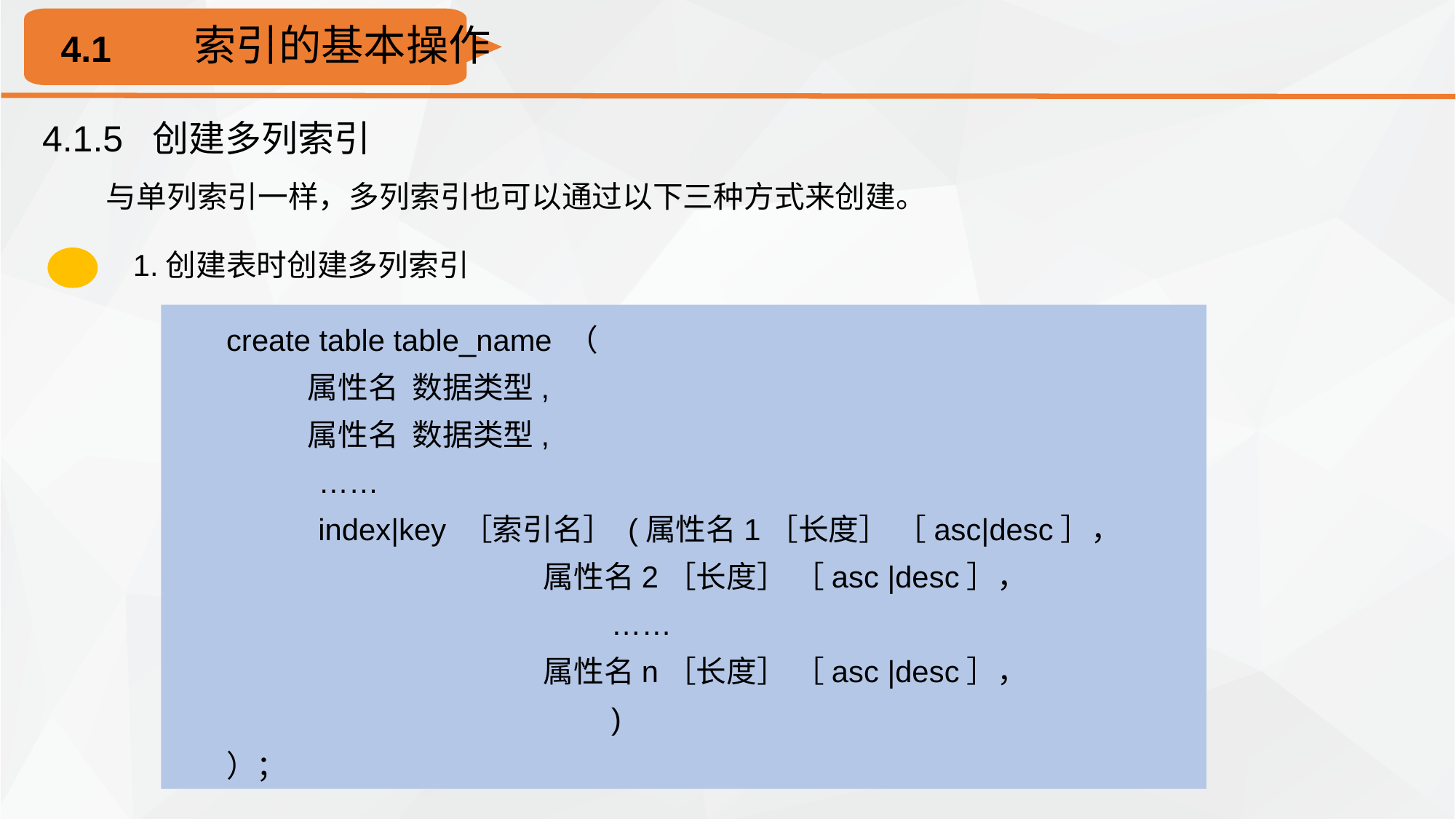

索引的基本操作
4.1
4.1.5  创建多列索引
与单列索引一样，多列索引也可以通过以下三种方式来创建。
1.创建表时创建多列索引

create table table_name （
           属性名  数据类型,
           属性名  数据类型,
           ……
           index|key ［索引名］ (属性名1［长度］ ［asc|desc］，
                                              属性名2［长度］ ［asc |desc］，
                                              ……
                                              属性名n［长度］ ［asc |desc］，
                                              )
）；